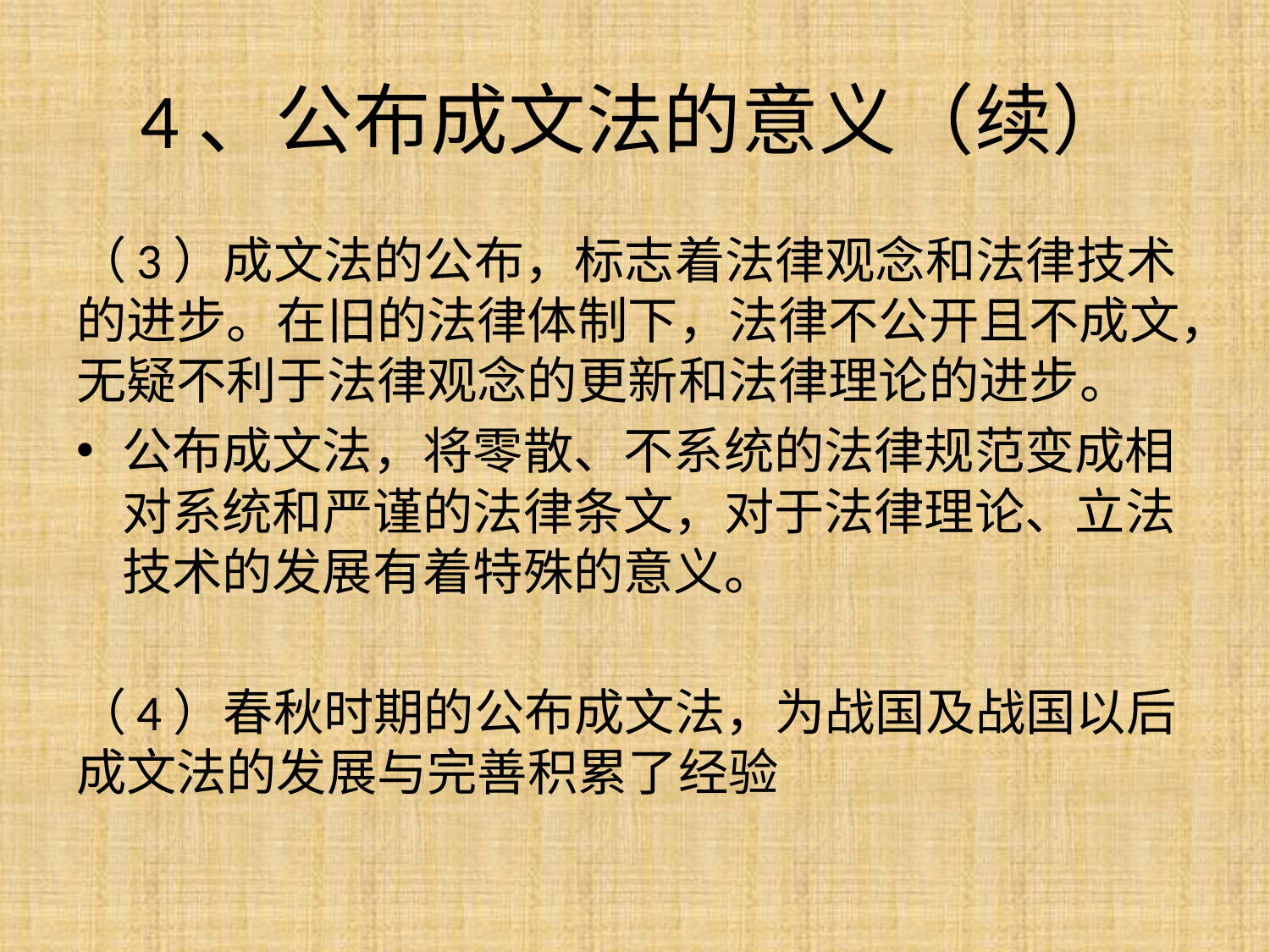

# 4、公布成文法的意义（续）
（3）成文法的公布，标志着法律观念和法律技术的进步。在旧的法律体制下，法律不公开且不成文，无疑不利于法律观念的更新和法律理论的进步。
公布成文法，将零散、不系统的法律规范变成相对系统和严谨的法律条文，对于法律理论、立法技术的发展有着特殊的意义。

（4）春秋时期的公布成文法，为战国及战国以后成文法的发展与完善积累了经验